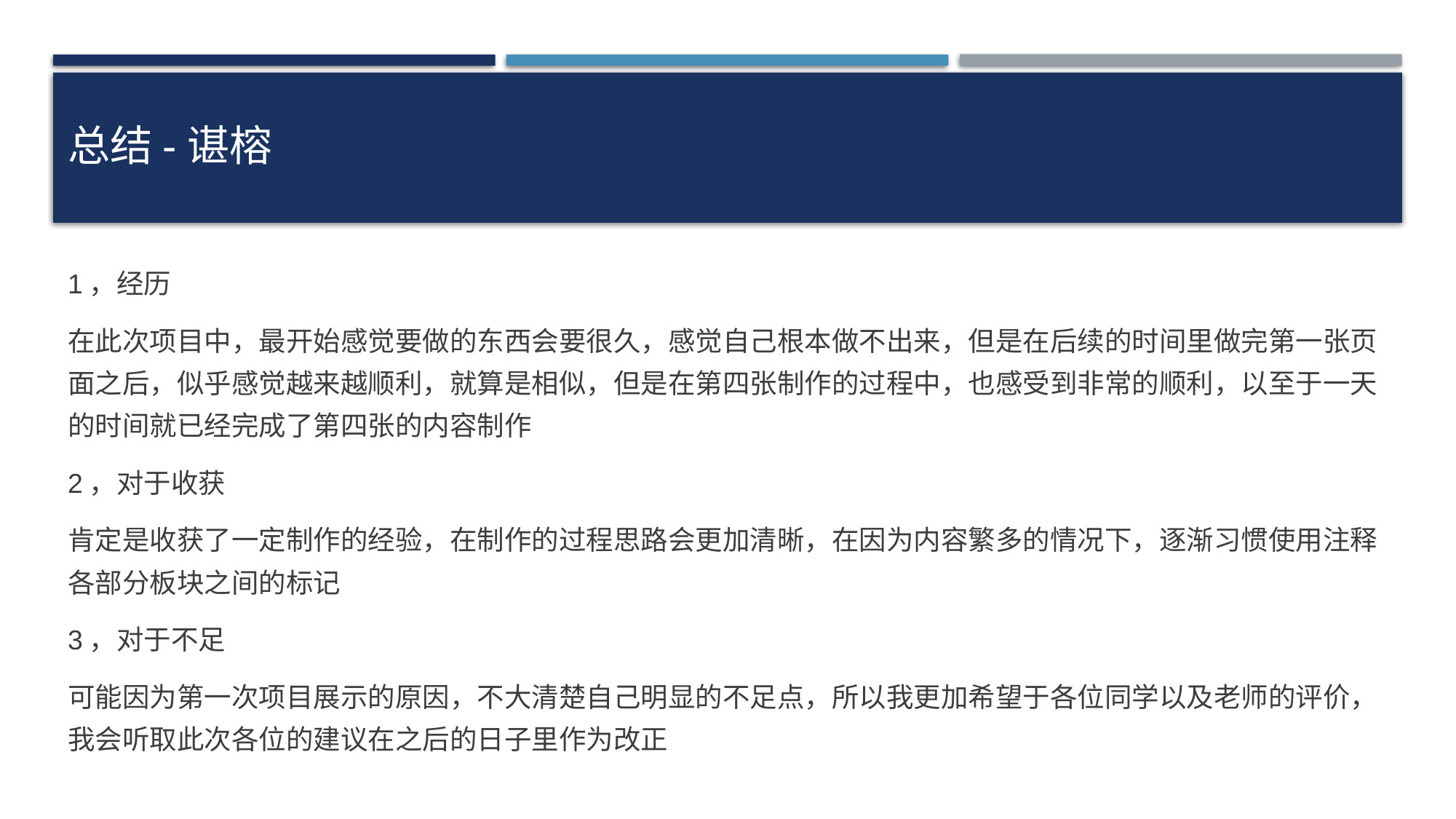

# 总结-谌榕
1，经历
在此次项目中，最开始感觉要做的东西会要很久，感觉自己根本做不出来，但是在后续的时间里做完第一张页面之后，似乎感觉越来越顺利，就算是相似，但是在第四张制作的过程中，也感受到非常的顺利，以至于一天的时间就已经完成了第四张的内容制作
2，对于收获
肯定是收获了一定制作的经验，在制作的过程思路会更加清晰，在因为内容繁多的情况下，逐渐习惯使用注释各部分板块之间的标记
3，对于不足
可能因为第一次项目展示的原因，不大清楚自己明显的不足点，所以我更加希望于各位同学以及老师的评价，我会听取此次各位的建议在之后的日子里作为改正